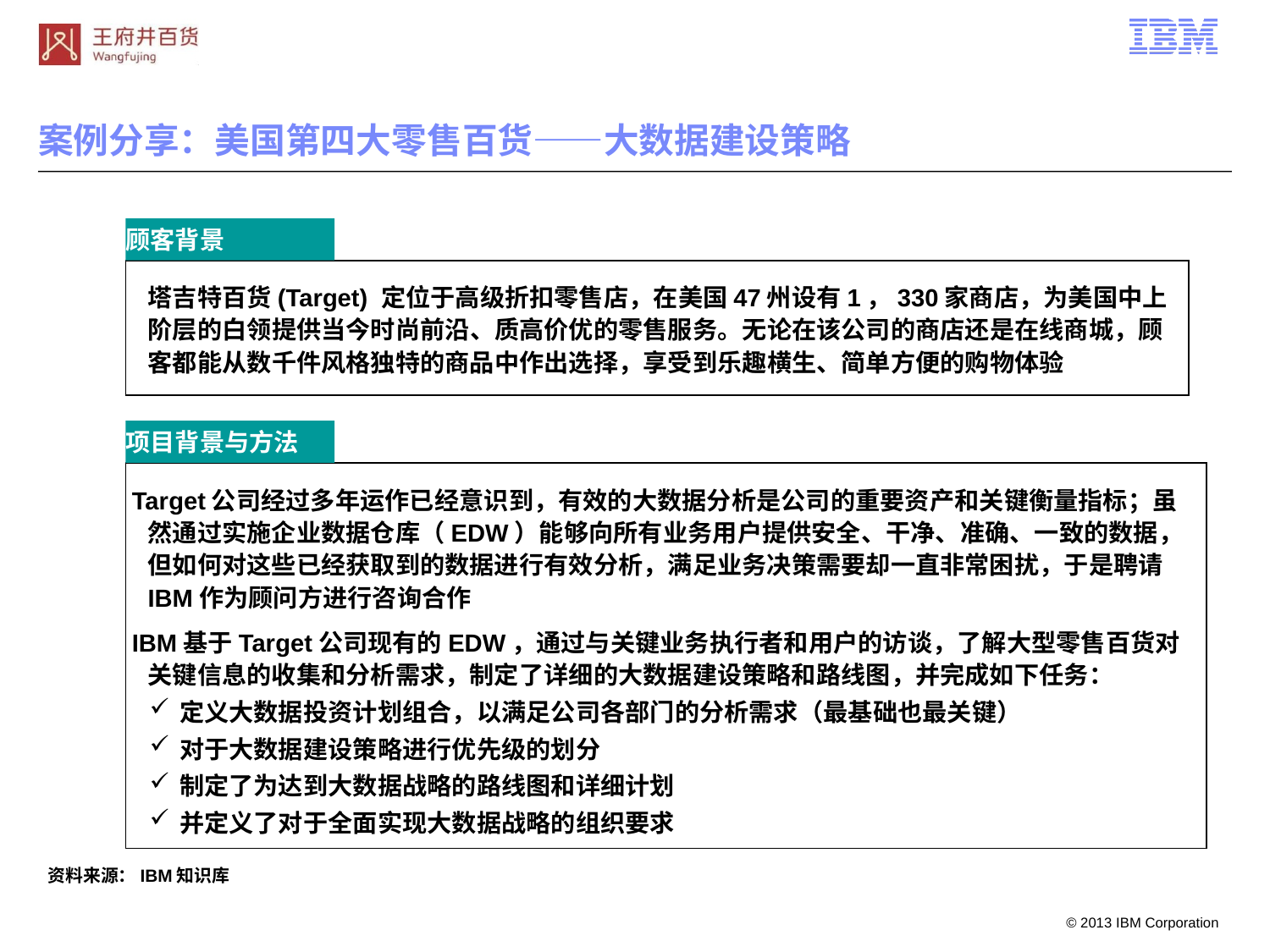

# 案例分享：美国第四大零售百货——大数据建设策略
顾客背景
塔吉特百货(Target) 定位于高级折扣零售店，在美国47州设有1，330家商店，为美国中上阶层的白领提供当今时尚前沿、质高价优的零售服务。无论在该公司的商店还是在线商城，顾客都能从数千件风格独特的商品中作出选择，享受到乐趣横生、简单方便的购物体验
项目背景与方法
Target公司经过多年运作已经意识到，有效的大数据分析是公司的重要资产和关键衡量指标；虽然通过实施企业数据仓库（EDW）能够向所有业务用户提供安全、干净、准确、一致的数据，但如何对这些已经获取到的数据进行有效分析，满足业务决策需要却一直非常困扰，于是聘请IBM作为顾问方进行咨询合作
IBM基于Target公司现有的EDW，通过与关键业务执行者和用户的访谈，了解大型零售百货对关键信息的收集和分析需求，制定了详细的大数据建设策略和路线图，并完成如下任务：
定义大数据投资计划组合，以满足公司各部门的分析需求（最基础也最关键）
对于大数据建设策略进行优先级的划分
制定了为达到大数据战略的路线图和详细计划
并定义了对于全面实现大数据战略的组织要求
资料来源：IBM知识库